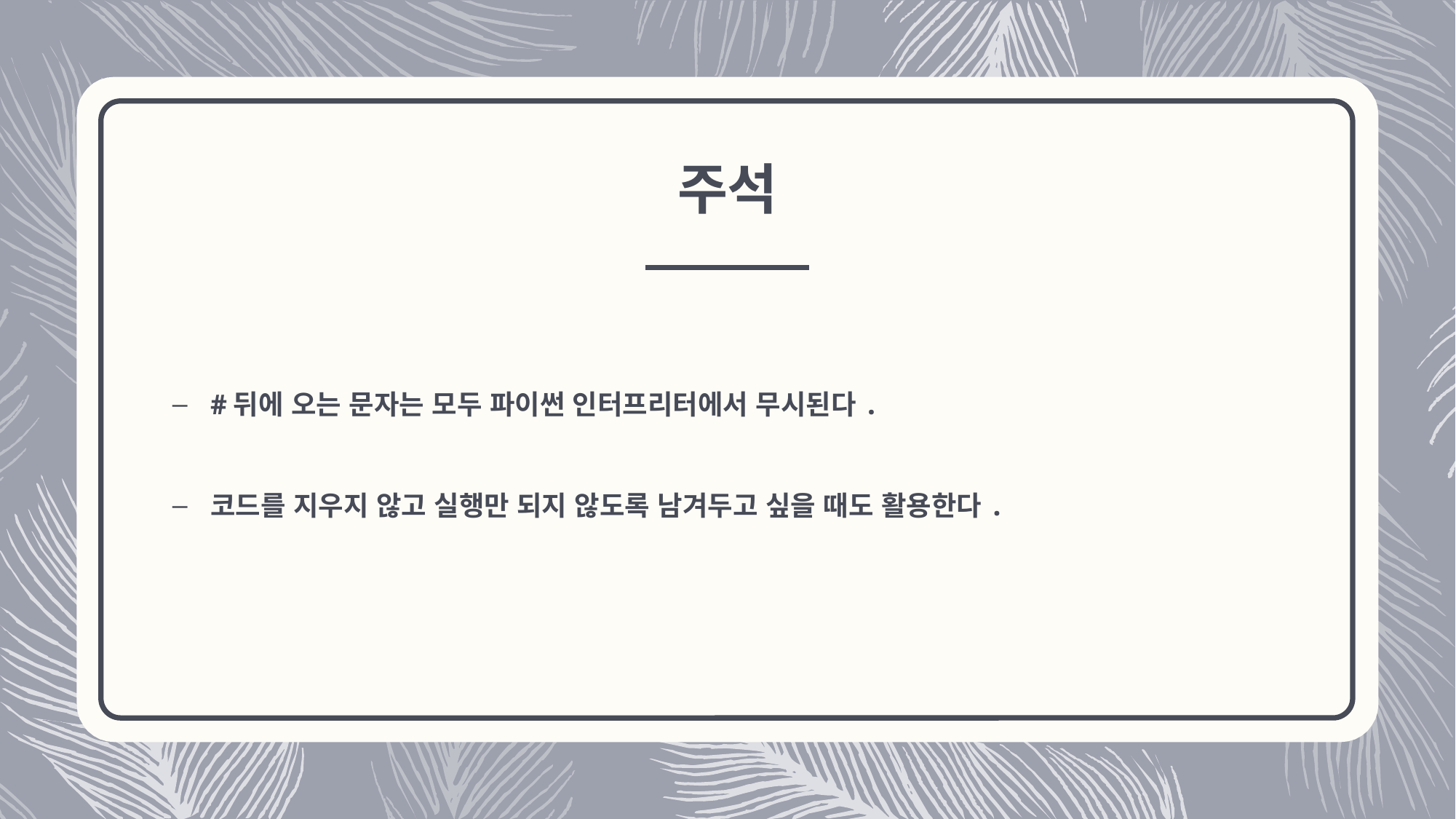

# 주석
#뒤에 오는 문자는 모두 파이썬 인터프리터에서 무시된다.

코드를 지우지 않고 실행만 되지 않도록 남겨두고 싶을 때도 활용한다.